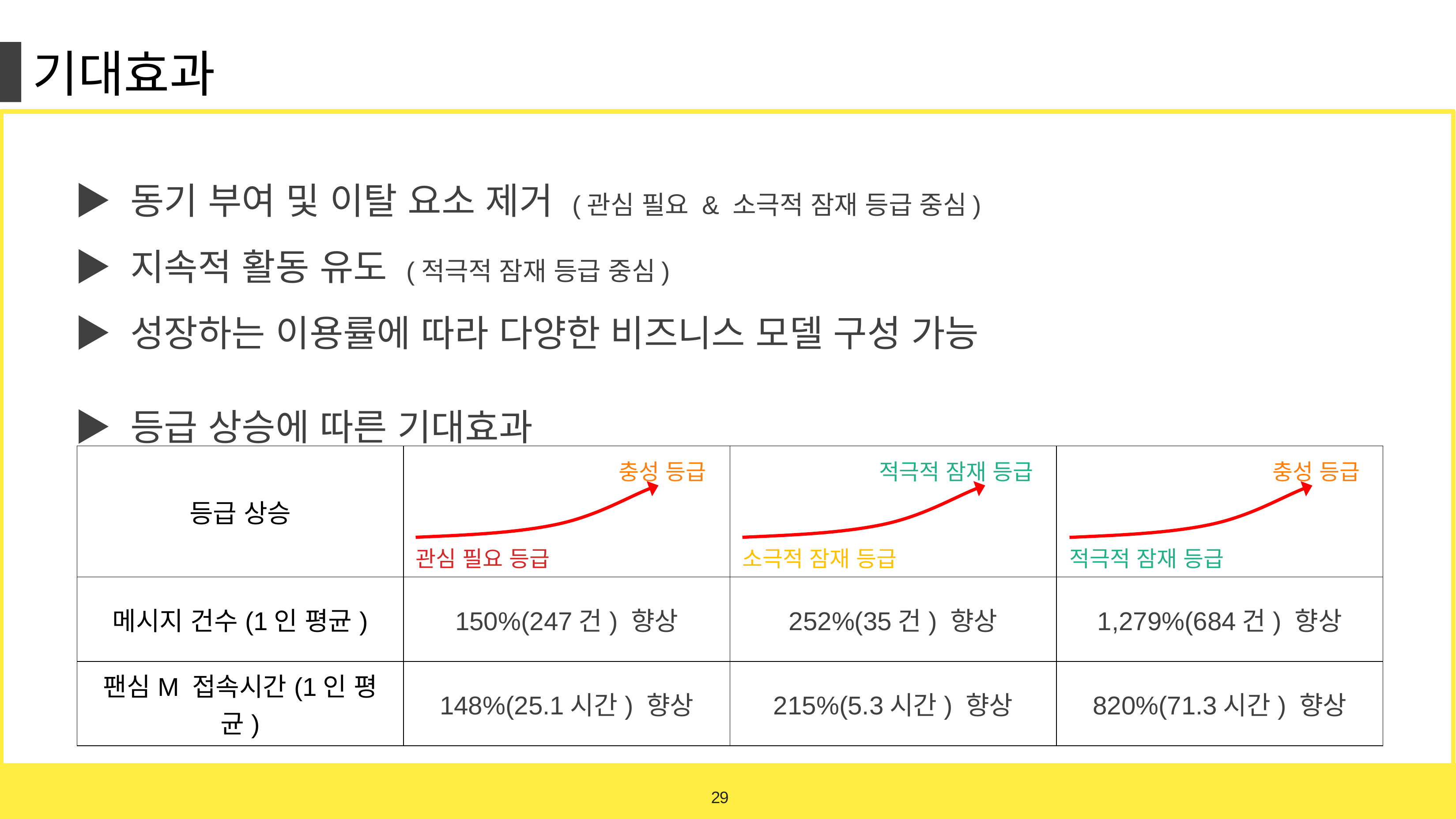

기대효과

▶ 동기 부여 및 이탈 요소 제거 (관심 필요 & 소극적 잠재 등급 중심)
▶ 지속적 활동 유도 (적극적 잠재 등급 중심)
▶ 성장하는 이용률에 따라 다양한 비즈니스 모델 구성 가능
▶ 등급 상승에 따른 기대효과
충성 등급

관심 필요 등급
적극적 잠재 등급

소극적 잠재 등급
충성 등급

적극적 잠재 등급
| 등급 상승 |  |  |  |
| --- | --- | --- | --- |
| 메시지 건수(1인 평균) | 150%(247건) 향상 | 252%(35건) 향상 | 1,279%(684건) 향상 |
| 팬심M 접속시간(1인 평균) | 148%(25.1시간) 향상 | 215%(5.3시간) 향상 | 820%(71.3시간) 향상 |